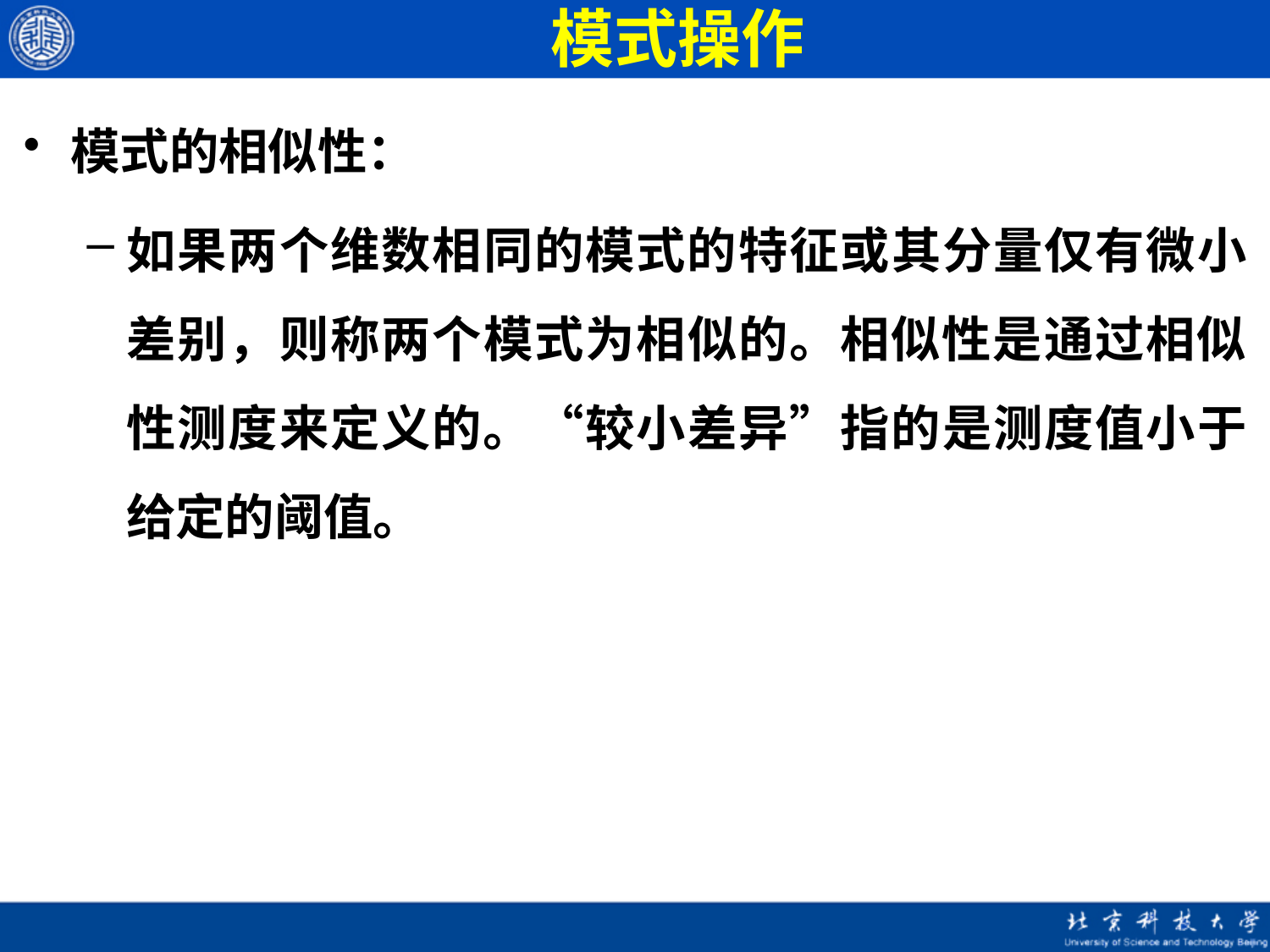

# 模式操作
模式的相似性：
如果两个维数相同的模式的特征或其分量仅有微小差别，则称两个模式为相似的。相似性是通过相似性测度来定义的。“较小差异”指的是测度值小于给定的阈值。